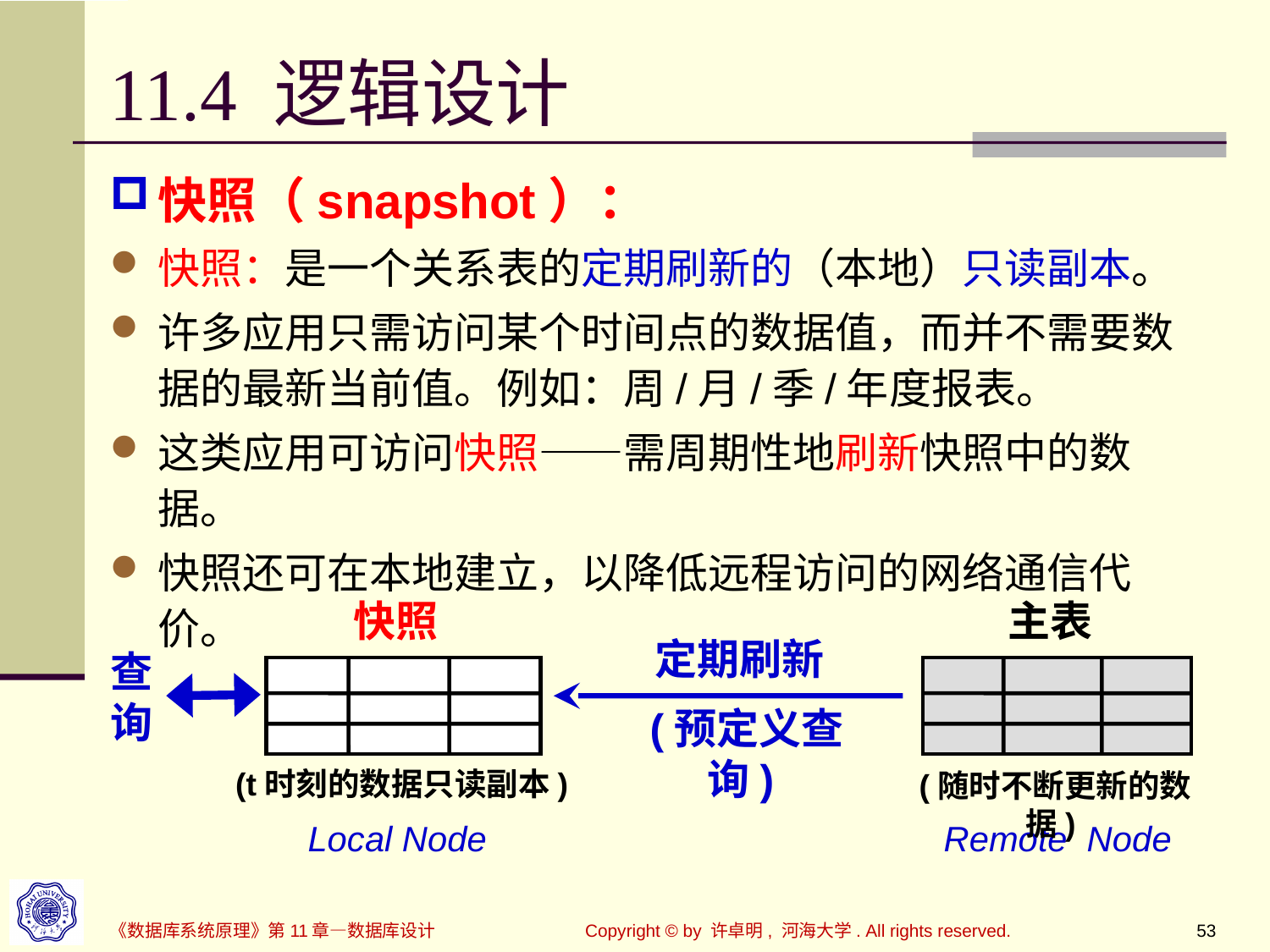

# 11.4 逻辑设计
快照（snapshot）：
快照：是一个关系表的定期刷新的（本地）只读副本。
许多应用只需访问某个时间点的数据值，而并不需要数据的最新当前值。例如：周/月/季/年度报表。
这类应用可访问快照——需周期性地刷新快照中的数据。
快照还可在本地建立，以降低远程访问的网络通信代价。
快照
主表
定期刷新
查询

(预定义查询)
(t时刻的数据只读副本)
(随时不断更新的数据)
Local Node
Remote  Node
Copyright © by 许卓明, 河海大学. All rights reserved.
53
《数据库系统原理》第11章—数据库设计